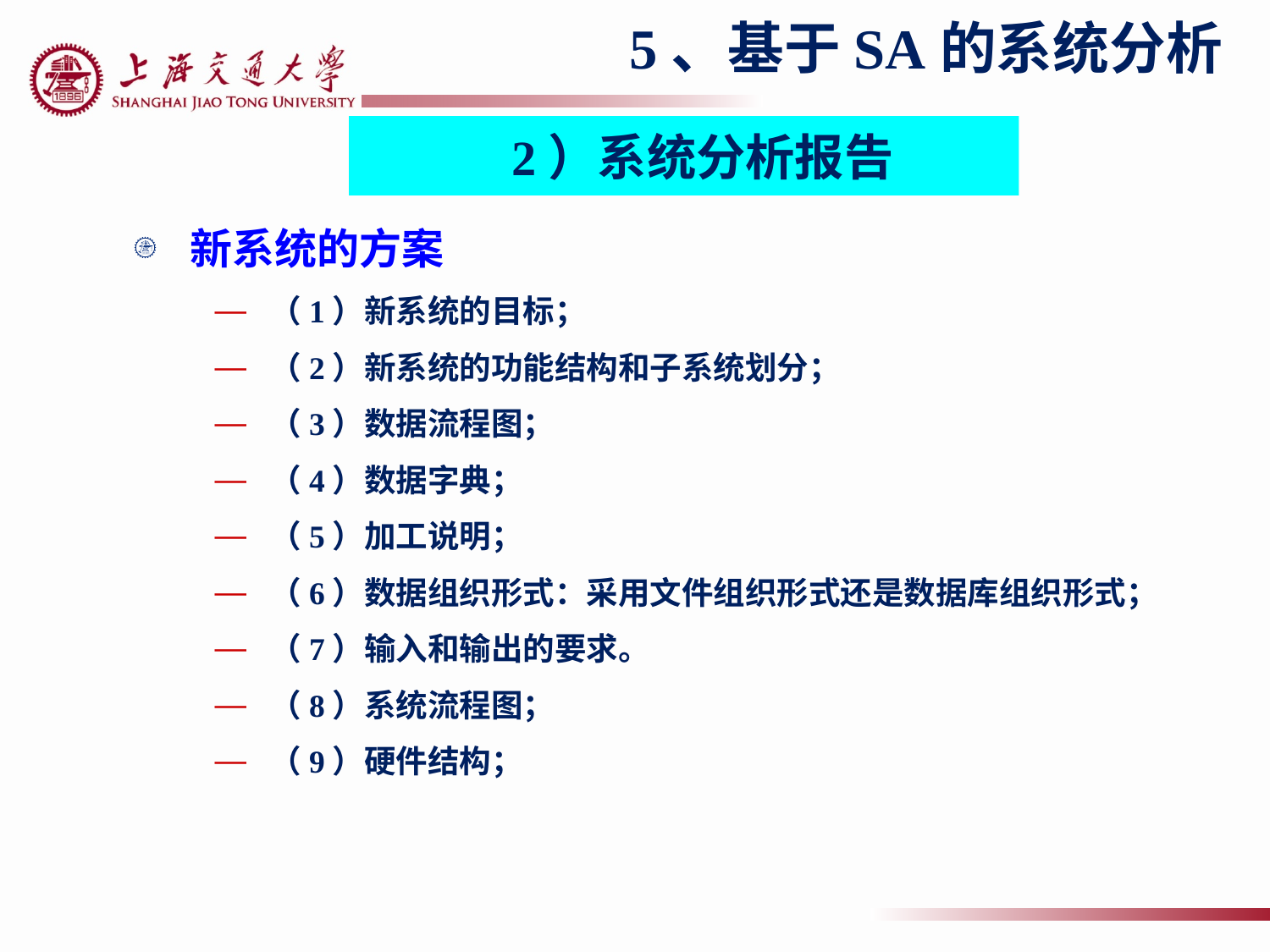

5、基于SA的系统分析
2）系统分析报告
新系统的方案
（1）新系统的目标；
（2）新系统的功能结构和子系统划分；
（3）数据流程图；
（4）数据字典；
（5）加工说明；
（6）数据组织形式：采用文件组织形式还是数据库组织形式；
（7）输入和输出的要求。
（8）系统流程图；
（9）硬件结构；